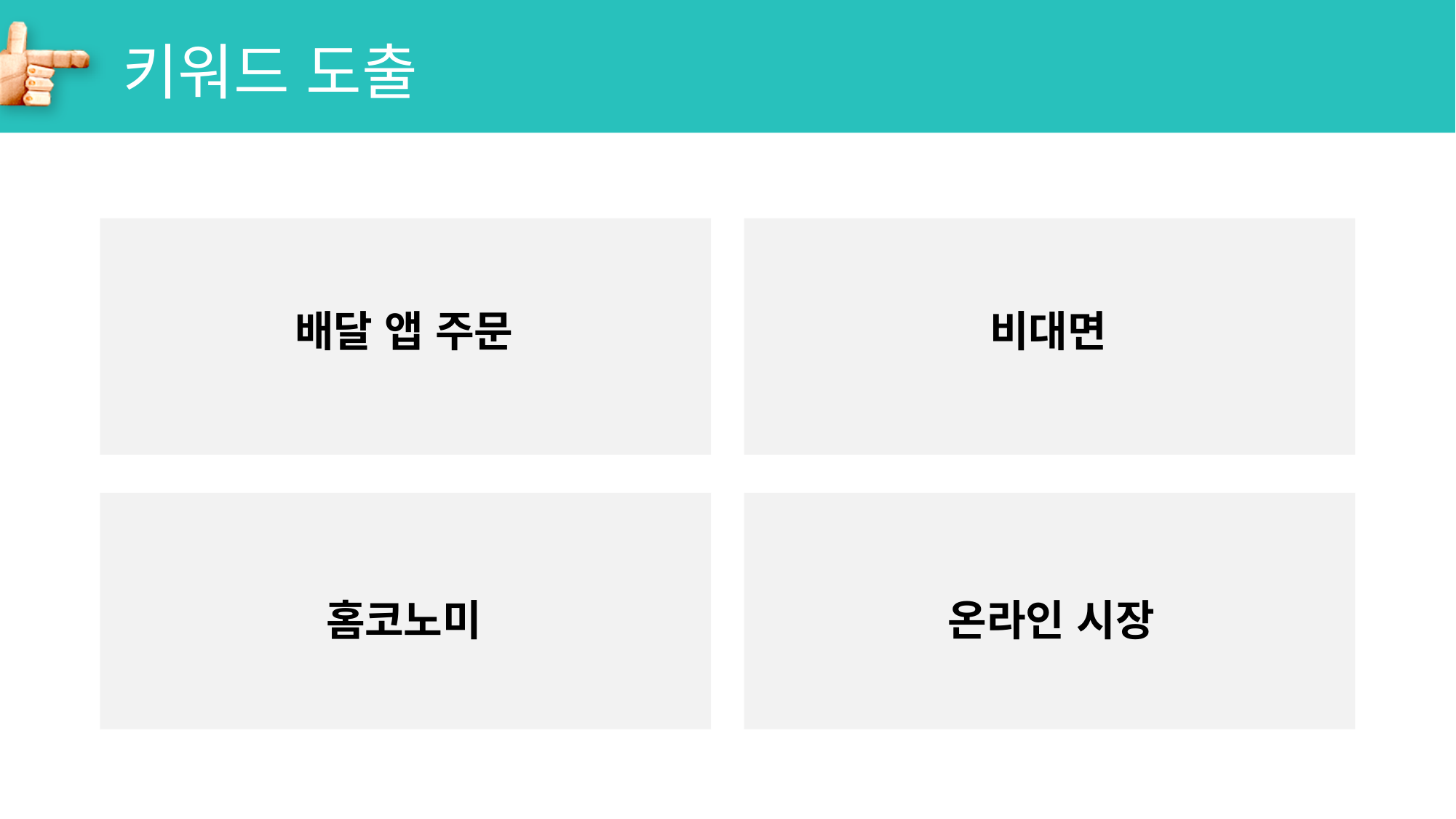

키워드 도출

배달 앱 주문

비대면

홈코노미

온라인 시장